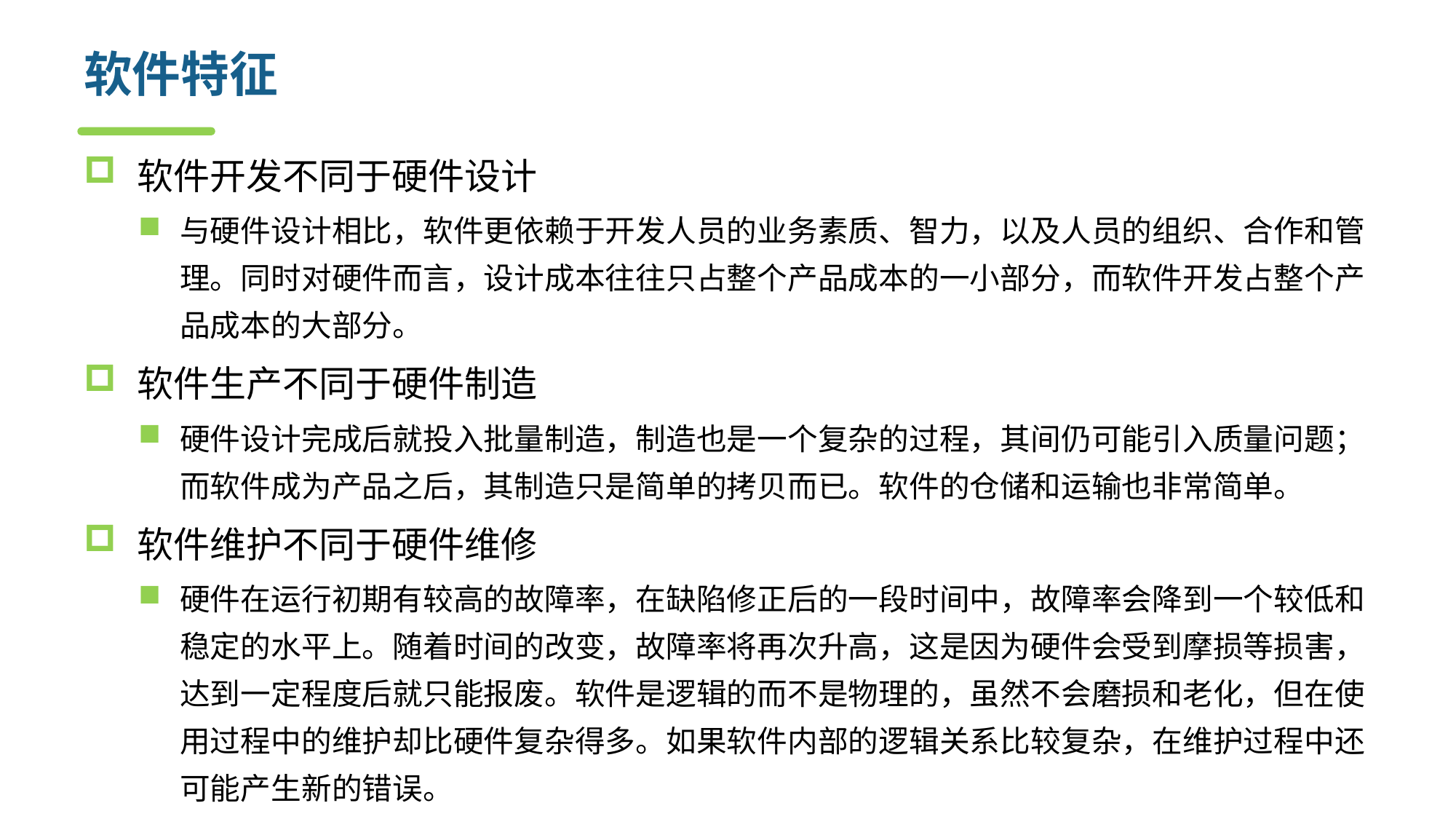

# 软件特征
软件开发不同于硬件设计
与硬件设计相比，软件更依赖于开发人员的业务素质、智力，以及人员的组织、合作和管理。同时对硬件而言，设计成本往往只占整个产品成本的一小部分，而软件开发占整个产品成本的大部分。
软件生产不同于硬件制造
硬件设计完成后就投入批量制造，制造也是一个复杂的过程，其间仍可能引入质量问题；而软件成为产品之后，其制造只是简单的拷贝而已。软件的仓储和运输也非常简单。
软件维护不同于硬件维修
硬件在运行初期有较高的故障率，在缺陷修正后的一段时间中，故障率会降到一个较低和稳定的水平上。随着时间的改变，故障率将再次升高，这是因为硬件会受到摩损等损害，达到一定程度后就只能报废。软件是逻辑的而不是物理的，虽然不会磨损和老化，但在使用过程中的维护却比硬件复杂得多。如果软件内部的逻辑关系比较复杂，在维护过程中还可能产生新的错误。
5